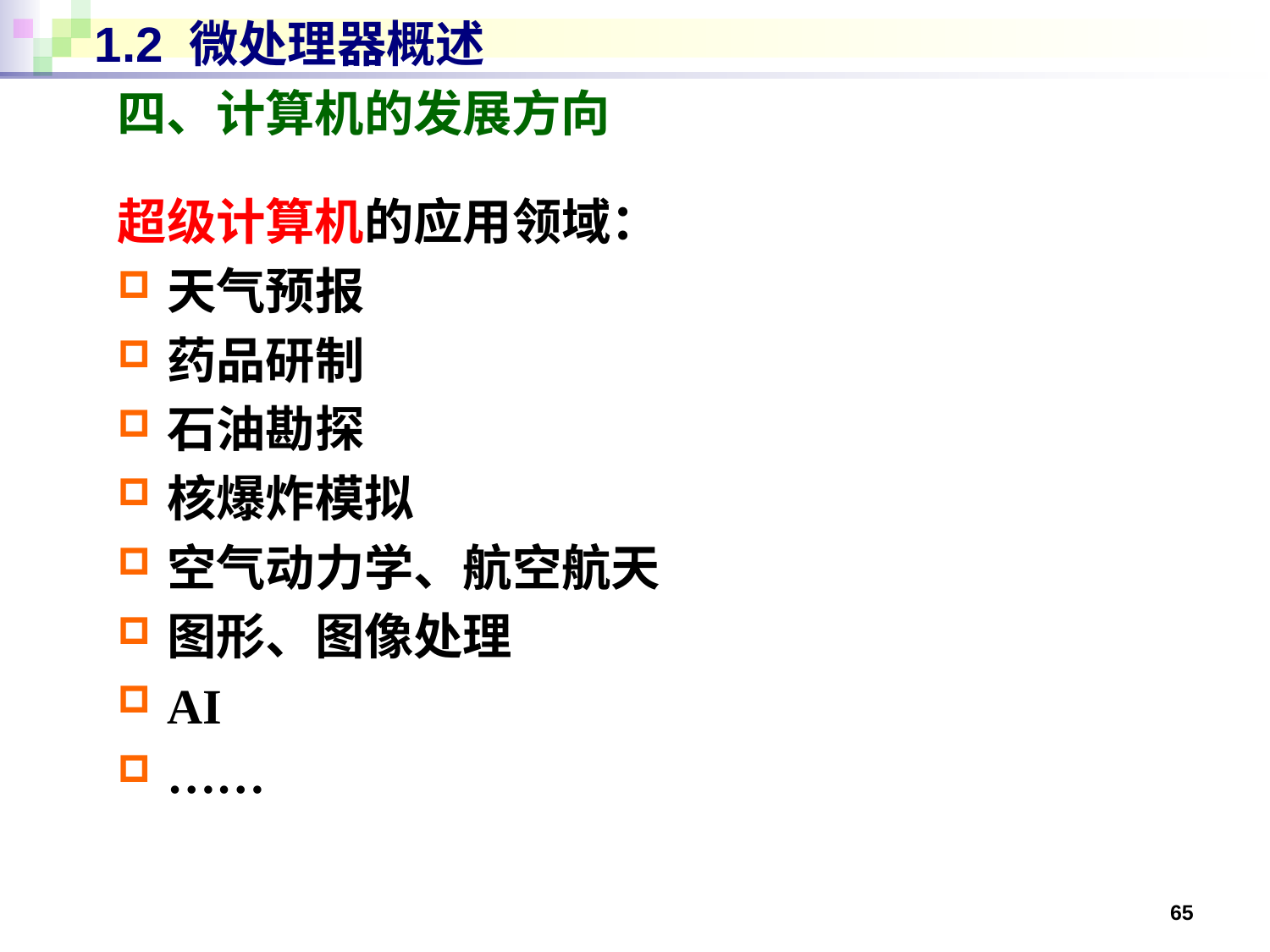

# 1.2 微处理器概述
四、计算机的发展方向
超级计算机的应用领域：
天气预报
药品研制
石油勘探
核爆炸模拟
空气动力学、航空航天
图形、图像处理
AI
……
65